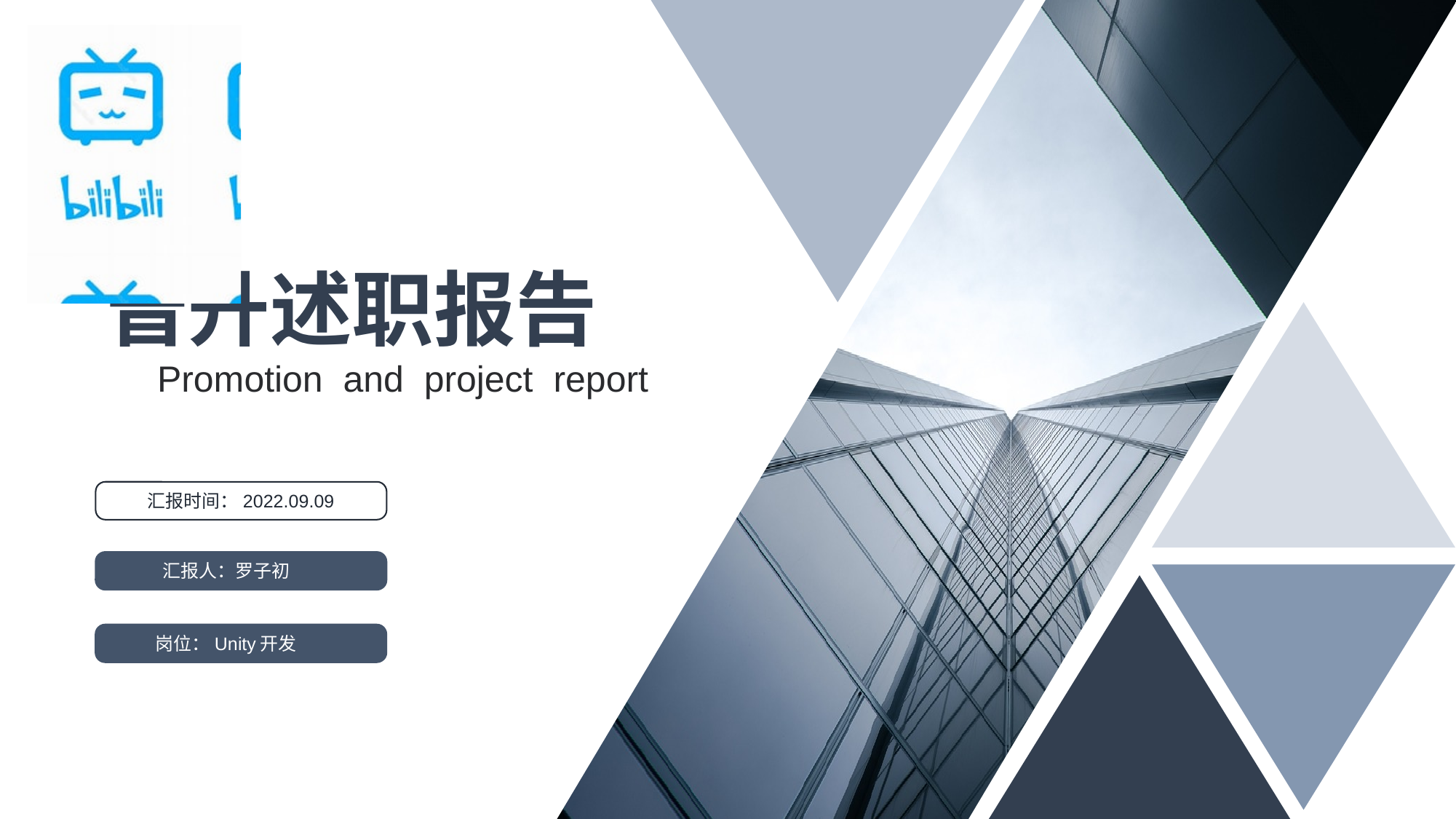

晋升述职报告
Promotion  and  project  report

汇报时间：2022.09.09

更新时间：2020.12.12
汇报人：罗子初

更新时间：2020.12.12
岗位：Unity开发